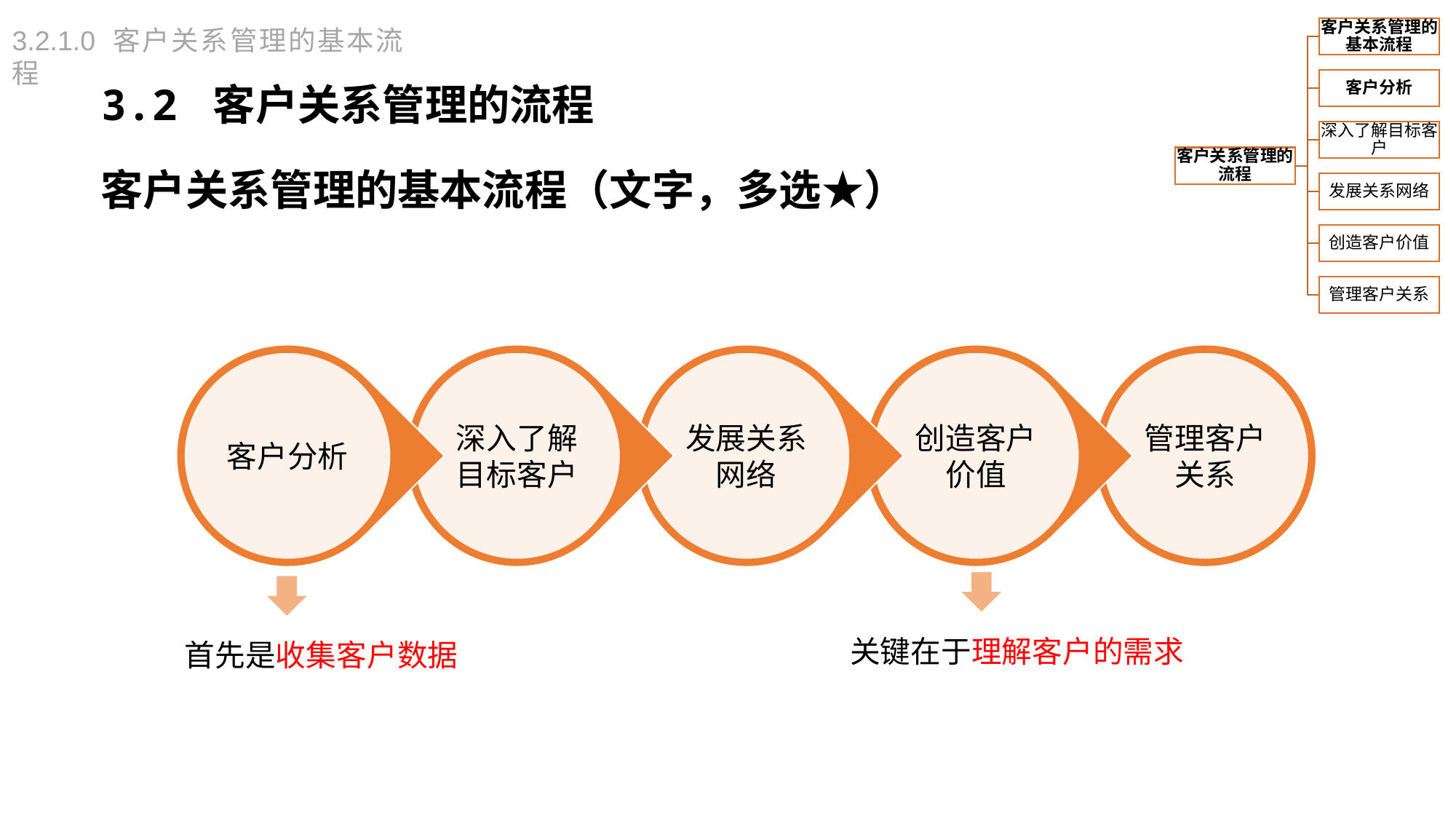

3.2.1.0 客户关系管理的基本流程
客户关系管理的流程
客户关系管理的基本流程
客户分析
深入了解目标客户
发展关系网络
创造客户价值
管理客户关系
3.2 客户关系管理的流程
客户关系管理的基本流程（文字，多选★）
管理客户关系
创造客户价值
发展关系网络
深入了解目标客户
客户分析

关键在于理解客户的需求
首先是收集客户数据